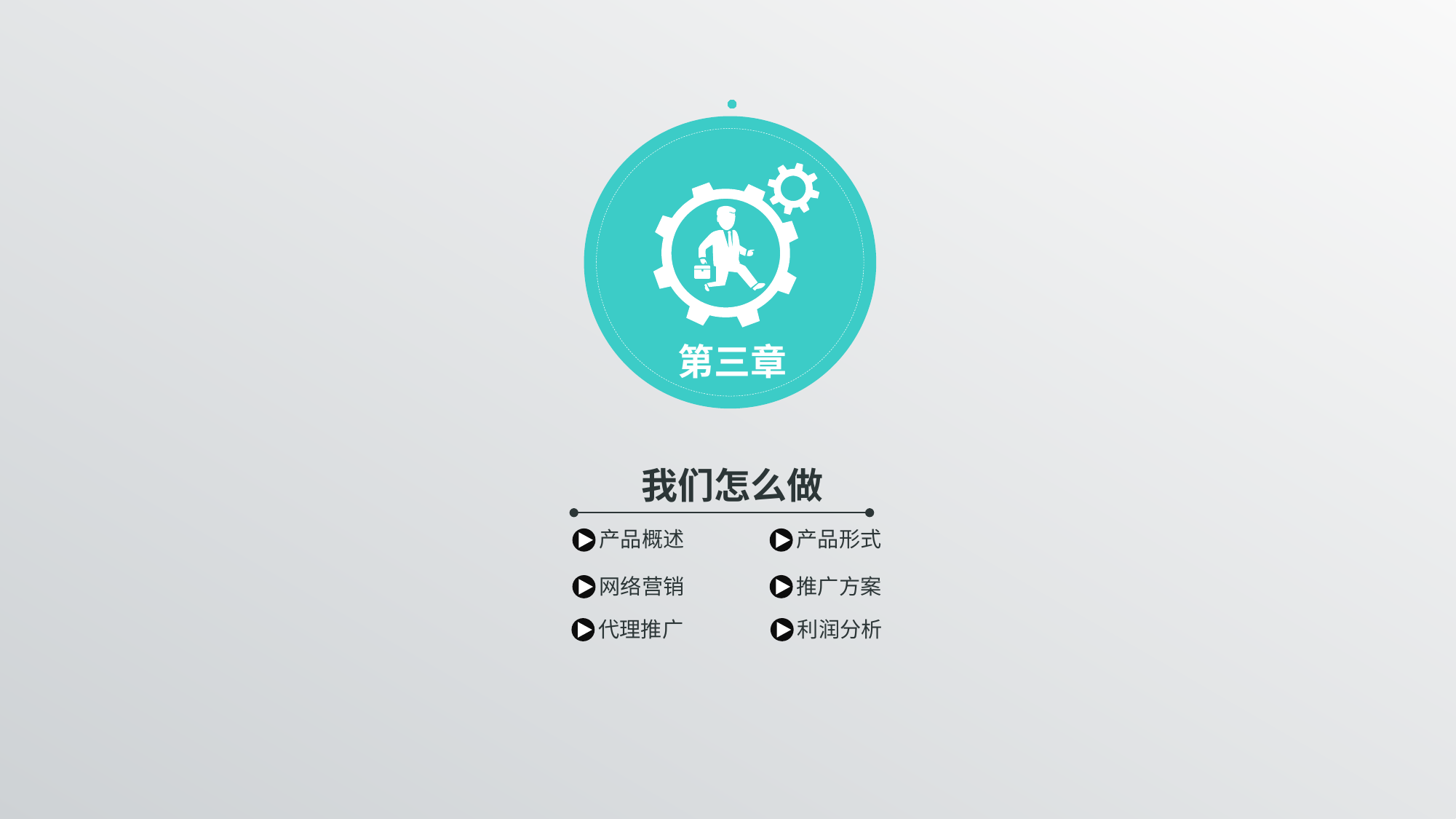

第三章
我们怎么做
产品概述

产品形式

推广方案

网络营销

利润分析

代理推广